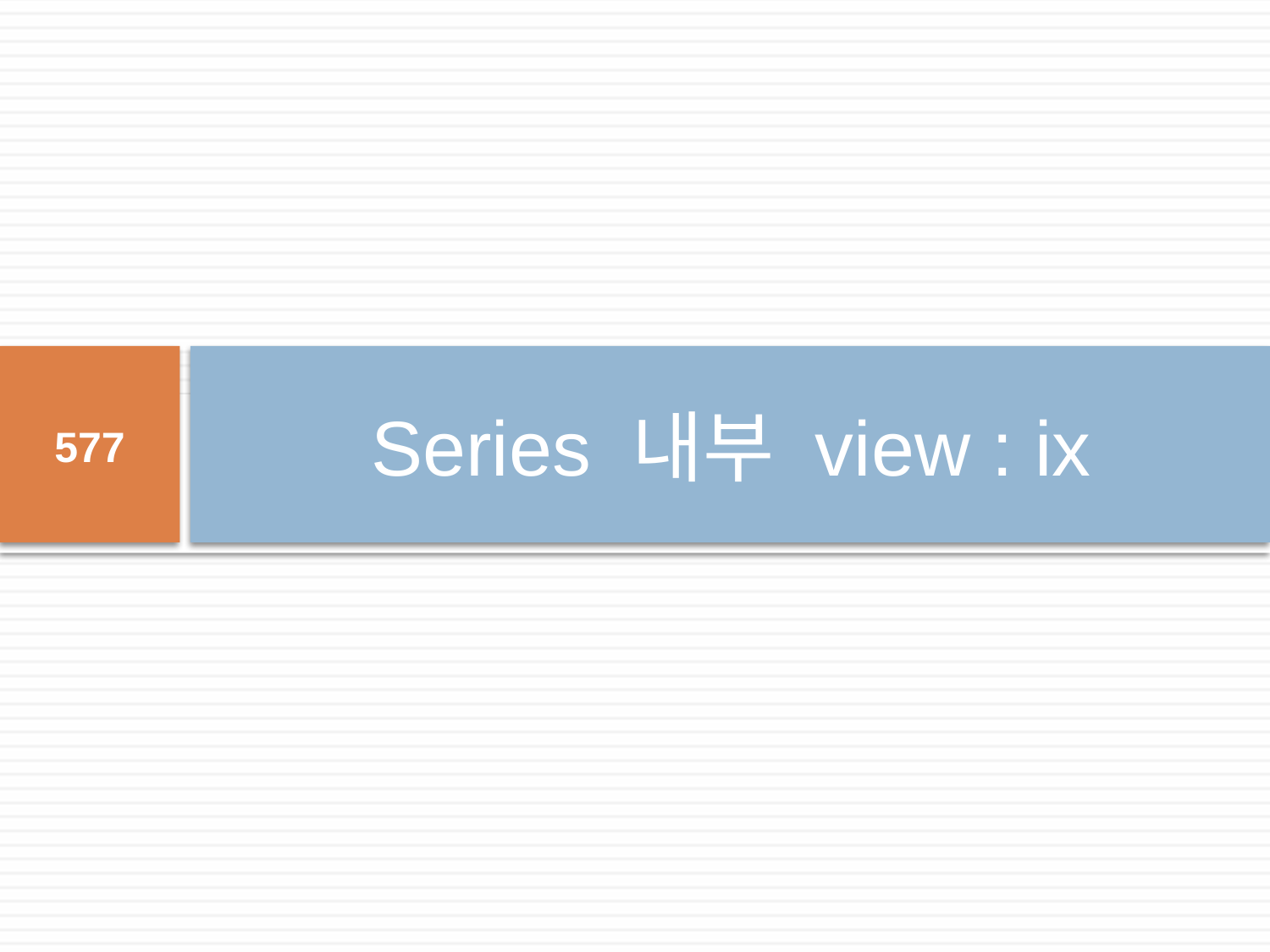

# Series 내부 view : ix
577